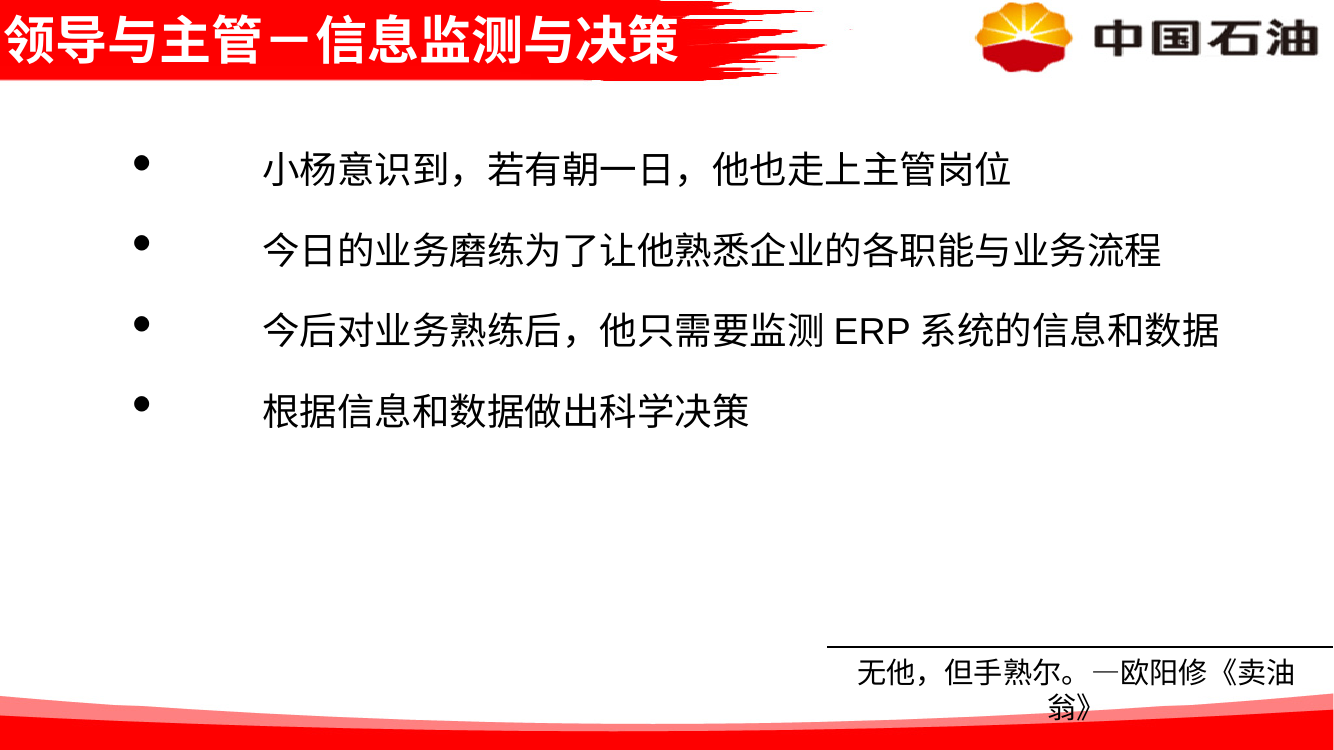

# 领导与主管－信息监测与决策
小杨意识到，若有朝一日，他也走上主管岗位
今日的业务磨练为了让他熟悉企业的各职能与业务流程
今后对业务熟练后，他只需要监测ERP系统的信息和数据
根据信息和数据做出科学决策
无他，但手熟尔。—欧阳修《卖油翁》